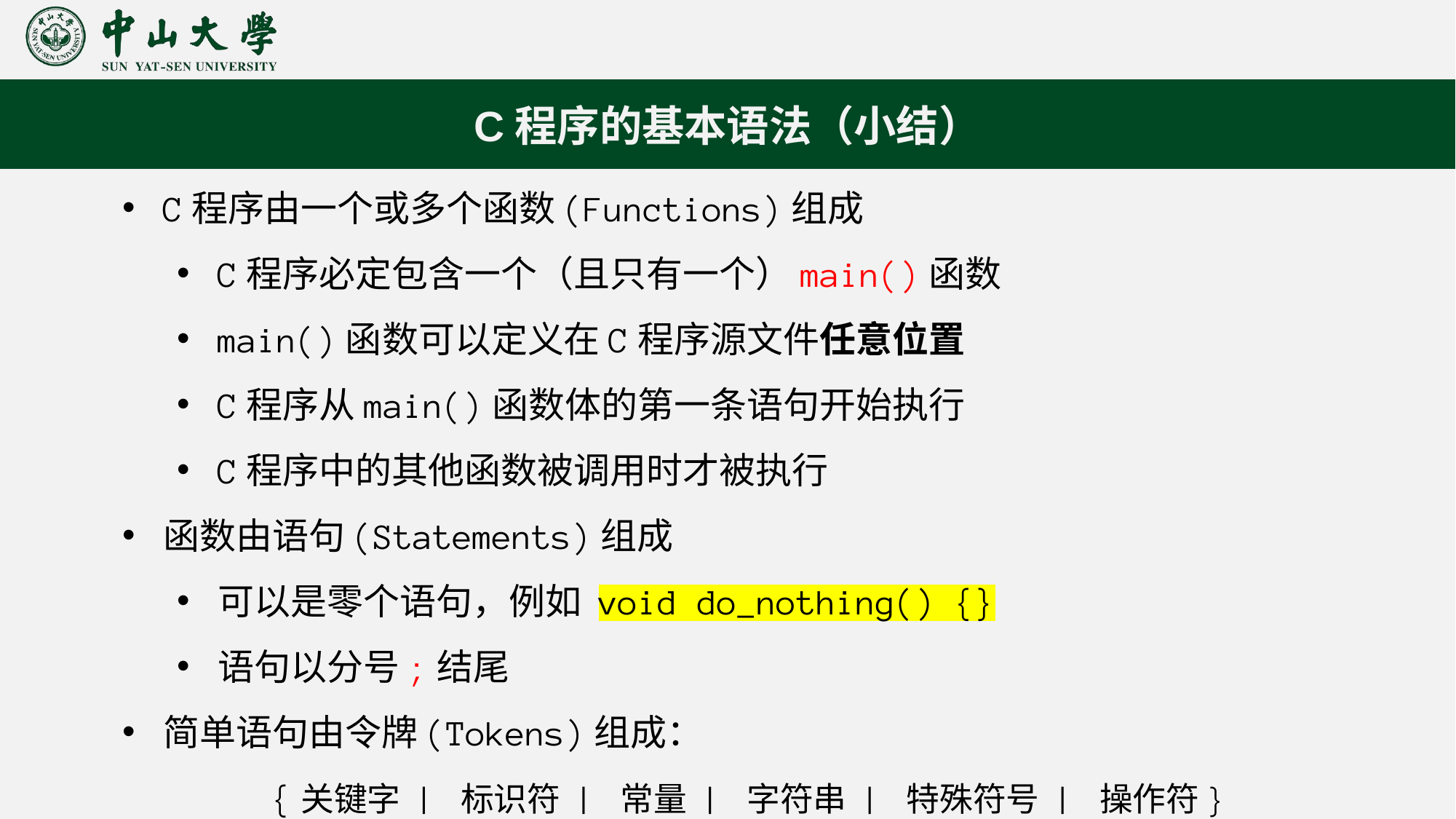

C程序的基本语法（小结）
C程序由一个或多个函数(Functions)组成
C程序必定包含一个（且只有一个）main()函数
main()函数可以定义在C程序源文件任意位置
C程序从main()函数体的第一条语句开始执行
C程序中的其他函数被调用时才被执行
函数由语句(Statements)组成
可以是零个语句，例如 void do_nothing() {}
语句以分号;结尾
简单语句由令牌(Tokens)组成：
	{关键字 | 标识符 | 常量 | 字符串 | 特殊符号 | 操作符}